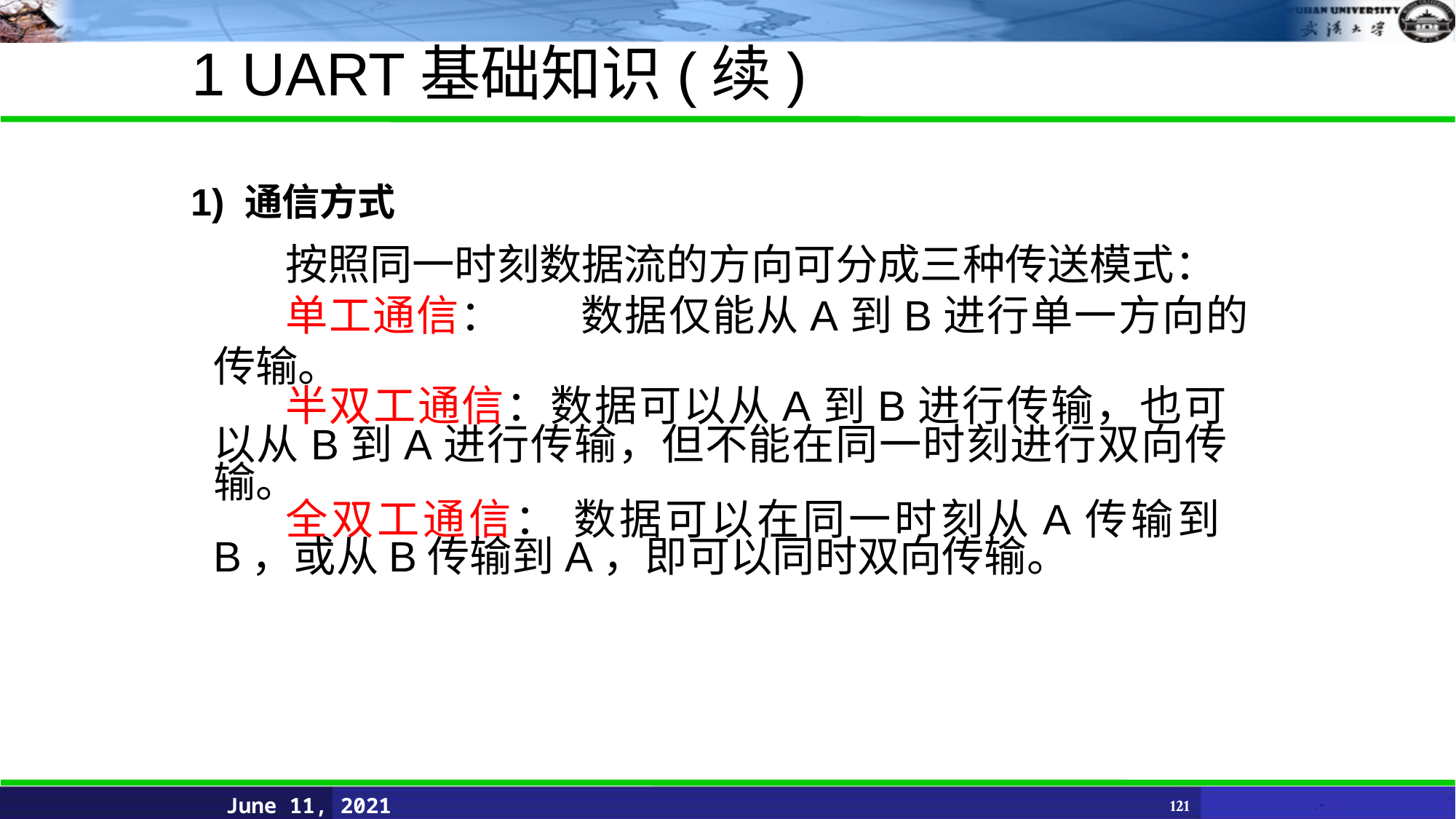

1 UART基础知识(续)
# 1) 通信方式
按照同一时刻数据流的方向可分成三种传送模式：
单工通信：	   数据仅能从A到B进行单一方向的传输。
半双工通信：数据可以从A到B进行传输，也可以从B到A进行传输，但不能在同一时刻进行双向传输。
全双工通信： 数据可以在同一时刻从A传输到B，或从B传输到A，即可以同时双向传输。
June 11, 2021

121